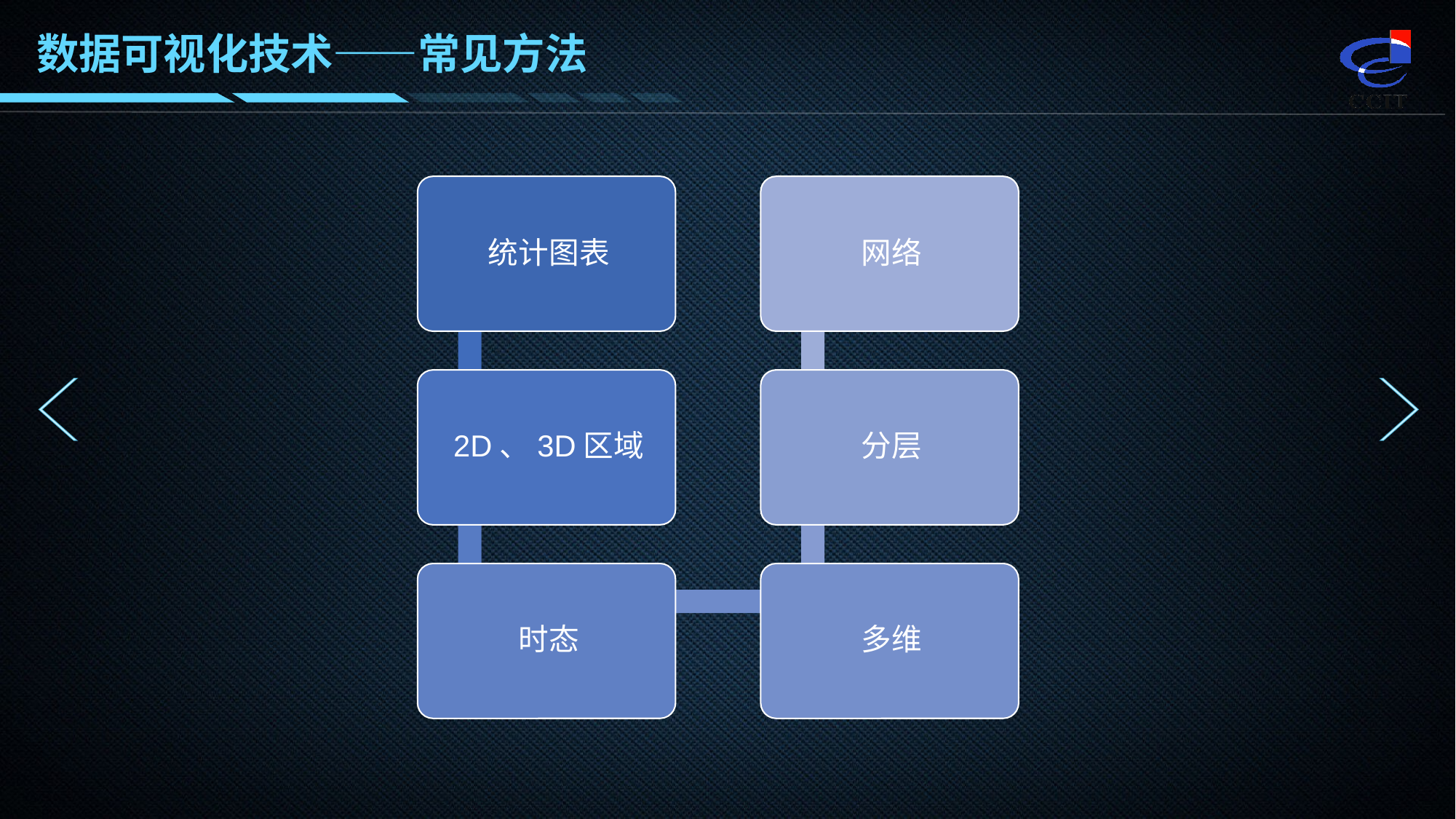

数据可视化技术——常见方法

统计图表
2D、3D区域
时态
多维
分层
网络